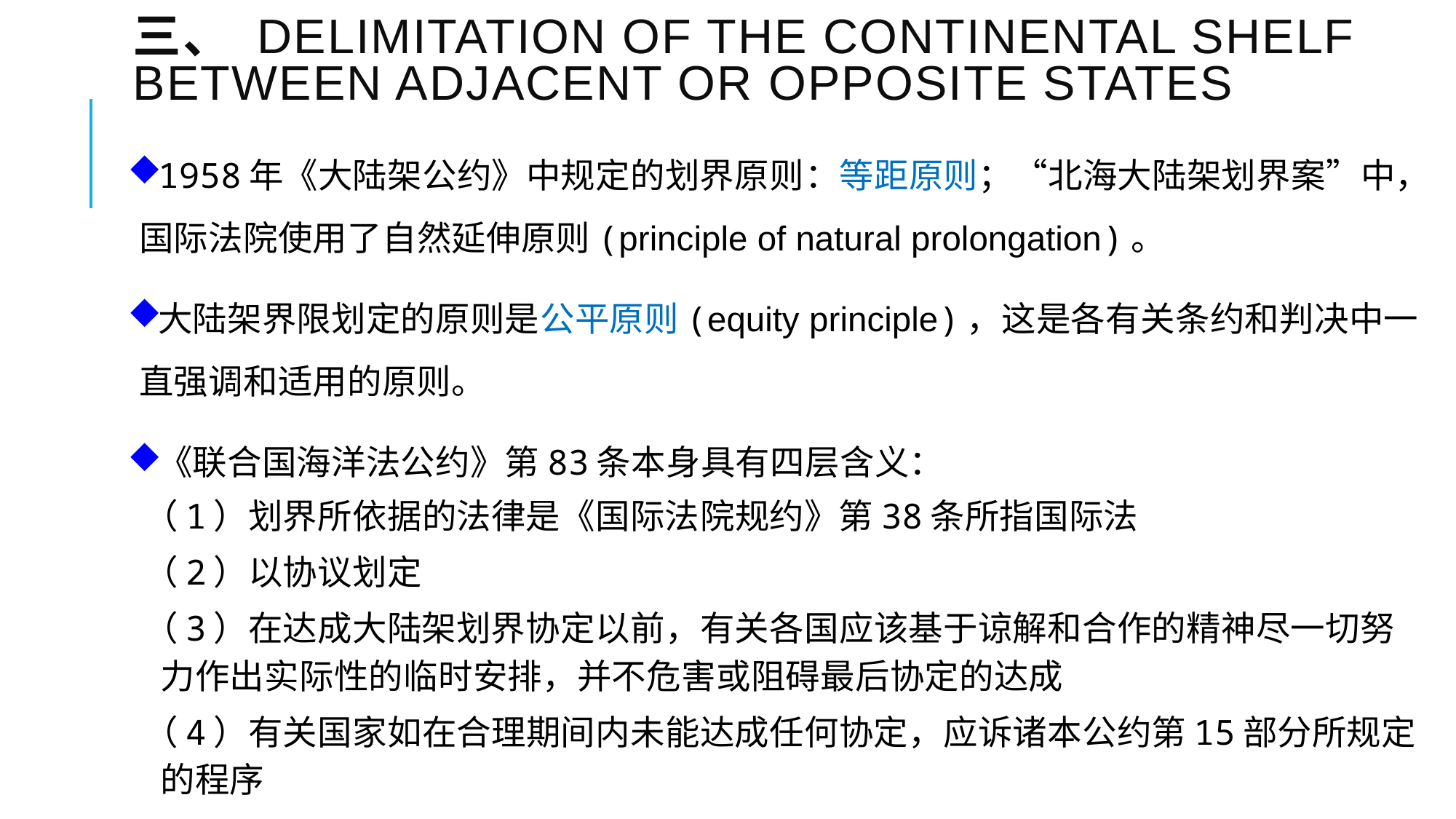

# 三、 Delimitation of The Continental Shelf Between Adjacent or Opposite States
1958年《大陆架公约》中规定的划界原则：等距原则；“北海大陆架划界案”中，国际法院使用了自然延伸原则(principle of natural prolongation)。
大陆架界限划定的原则是公平原则(equity principle)，这是各有关条约和判决中一直强调和适用的原则。
《联合国海洋法公约》第83条本身具有四层含义：
（1）划界所依据的法律是《国际法院规约》第38条所指国际法
（2）以协议划定
（3）在达成大陆架划界协定以前，有关各国应该基于谅解和合作的精神尽一切努力作出实际性的临时安排，并不危害或阻碍最后协定的达成
（4）有关国家如在合理期间内未能达成任何协定，应诉诸本公约第15部分所规定的程序